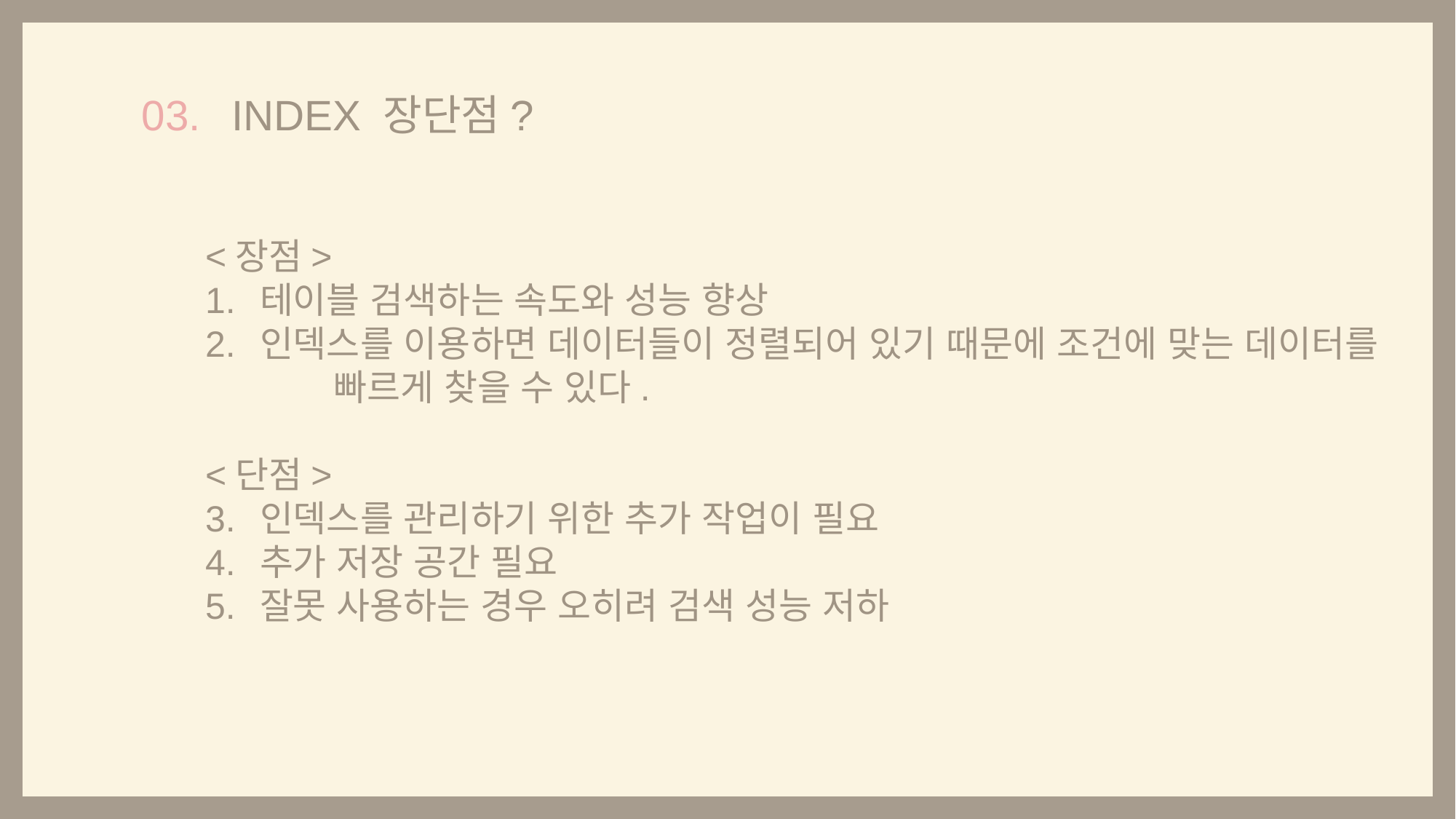

INDEX 장단점?
03.
<장점>
테이블 검색하는 속도와 성능 향상
인덱스를 이용하면 데이터들이 정렬되어 있기 때문에 조건에 맞는 데이터를
	 빠르게 찾을 수 있다.

<단점>
인덱스를 관리하기 위한 추가 작업이 필요
추가 저장 공간 필요
잘못 사용하는 경우 오히려 검색 성능 저하

- INSERT : 새로운 데이터에 대한 인덱스를 추가

- DELETE : 삭제하는 데이터의 인덱스를 사용하지 않는다는 작업 수행

- UPDATE : 기존의 인덱스를 사용하지 않음 처리, 갱신된 데이터에 대한 인덱스 추가

이처럼 인덱스의 수정도 추가적으로 필요하기 때문에 데이터의 수정이 잦은 경우 성능이 낮아진다.
또 데이터의 인덱스를 제거하는 것이 아니라 '사용하지 않음'으로 처리하고 남겨두기 때문에 수정
작업이 많은 경우 실제 데이터에 비해 인덱스가 과도하게 커지는 문제점이 발생할 수 있다.
별도의 메모리 공간에 저장되기 때문에 추가 저장 공간이 많이 필요하게 된다.

또한 인덱스는 전체 데이터의 10 ~ 15% 이상의 데이터를 처리하거나, 데이터의 형식에 따라
오히려 성능이 낮아질 수 있다.
예를 들어 나이나 성별과 같이 값의 range가 적은 컬럼인 경우,
인덱스를 읽고 나서 다시 많은 데이터를 조회해야 하기 때문에 비효율적이다.